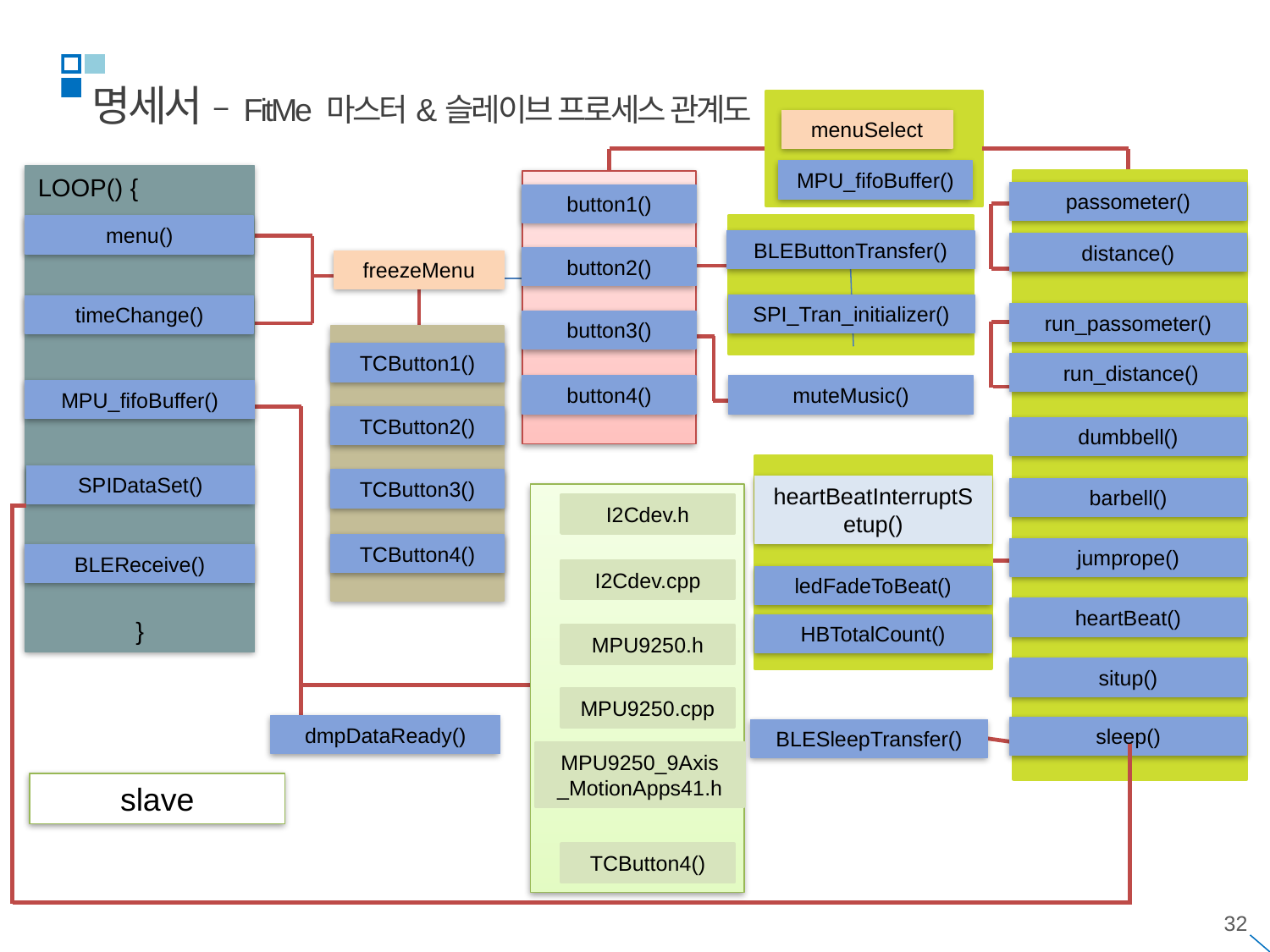

명세서 – FitMe 마스터&슬레이브 프로세스 관계도

menuSelect
MPU_fifoBuffer()
LOOP() {

}

passometer()
button1()

menu()
BLEButtonTransfer()
distance()
button2()
freezeMenu
SPI_Tran_initializer()
timeChange()
run_passometer()
button3()

TCButton1()
 run_distance()
muteMusic()
button4()
MPU_fifoBuffer()
TCButton2()
dumbbell()

SPIDataSet()
TCButton3()
heartBeatInterruptSetup()
barbell()

I2Cdev.h
TCButton4()
jumprope()
BLEReceive()
I2Cdev.cpp
ledFadeToBeat()
heartBeat()
HBTotalCount()
MPU9250.h
situp()
MPU9250.cpp
dmpDataReady()
sleep()
BLESleepTransfer()
MPU9250_9Axis
_MotionApps41.h
slave
TCButton4()